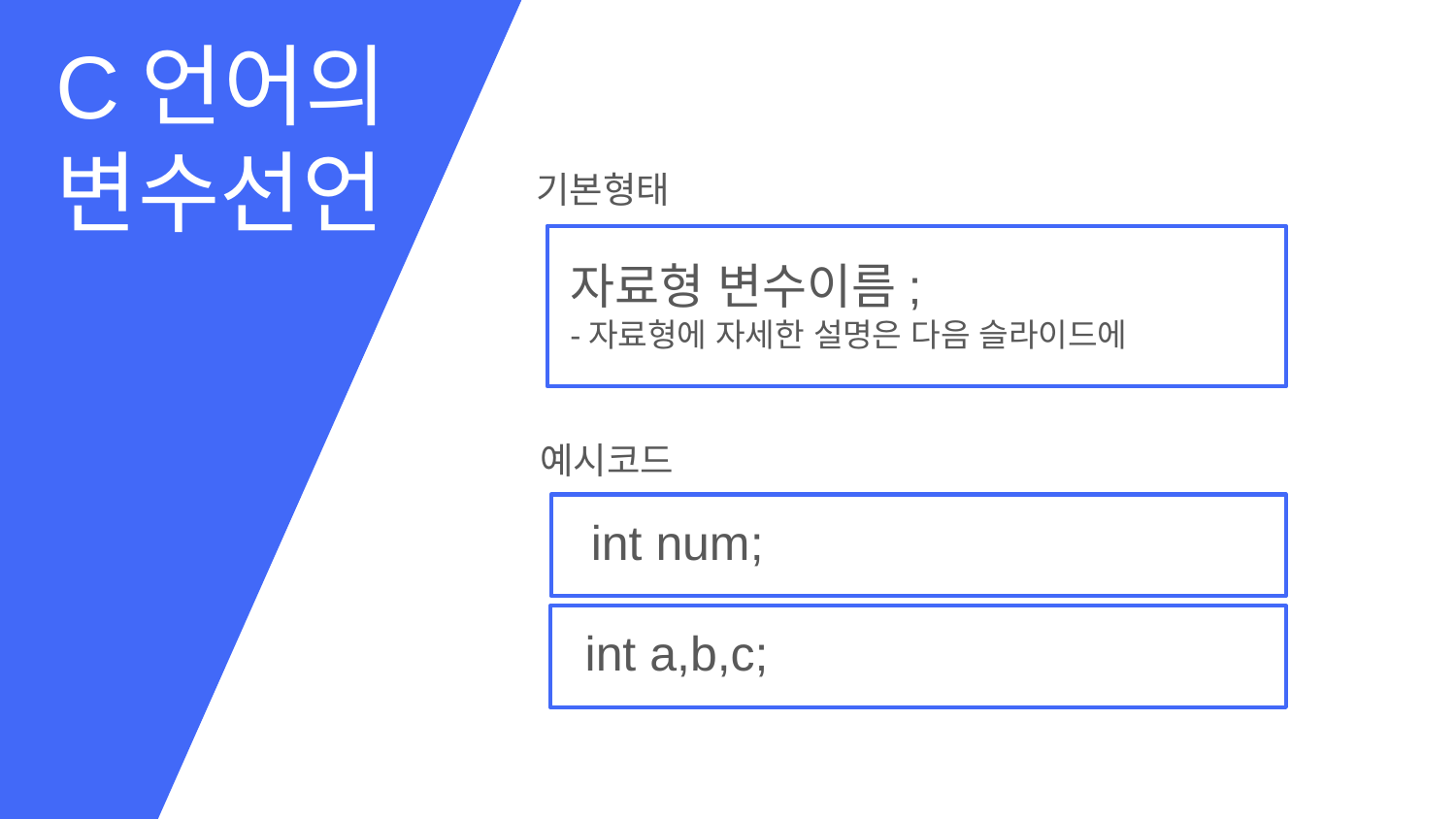

C언어의
변수선언
기본형태

자료형 변수이름;
-자료형에 자세한 설명은 다음 슬라이드에
예시코드

int num;

int a,b,c;